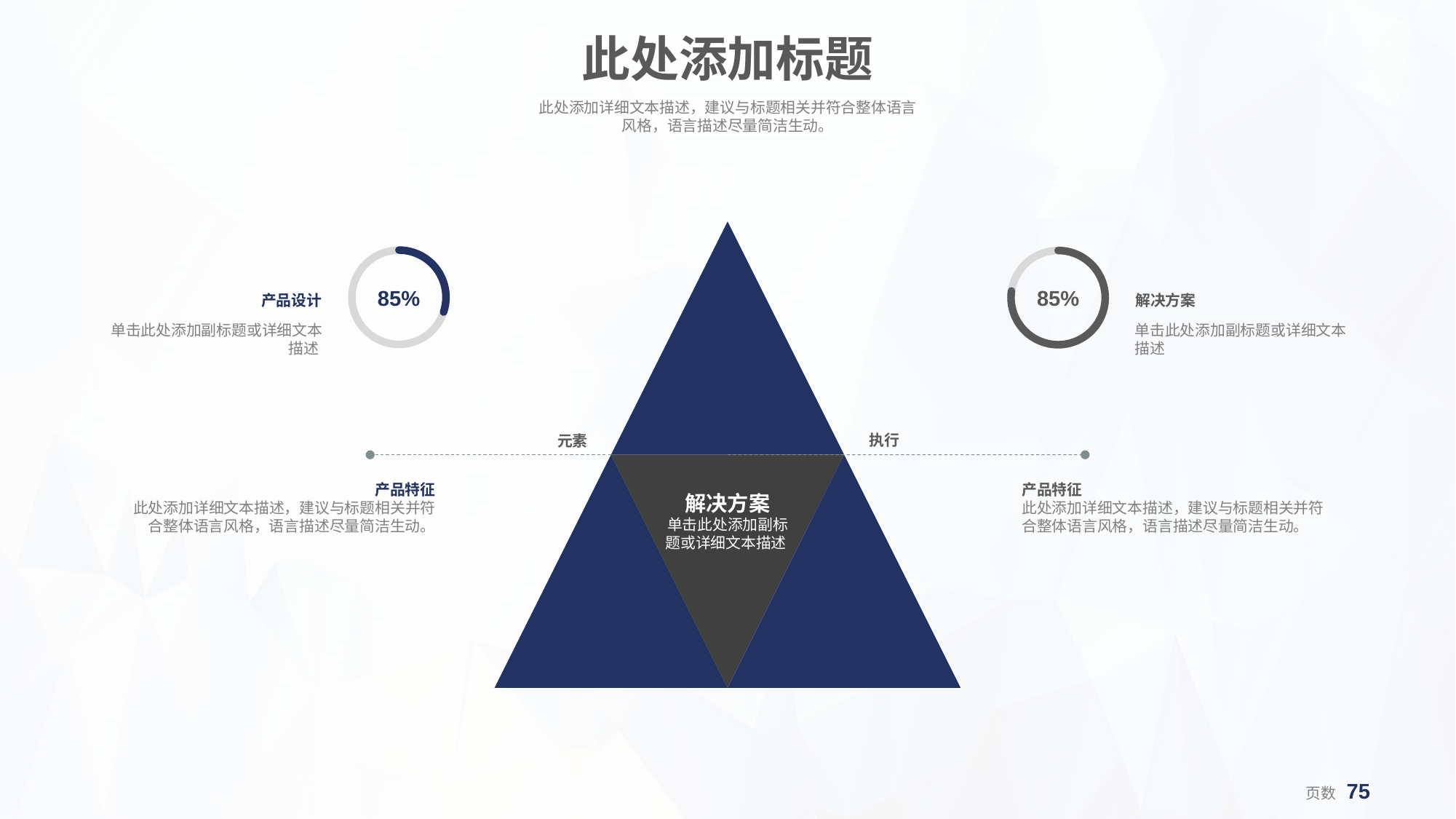

此处添加标题
此处添加详细文本描述，建议与标题相关并符合整体语言风格，语言描述尽量简洁生动。

85%

85%
产品设计
解决方案
单击此处添加副标题或详细文本描述
单击此处添加副标题或详细文本描述
执行
元素

产品特征
此处添加详细文本描述，建议与标题相关并符合整体语言风格，语言描述尽量简洁生动。
产品特征
此处添加详细文本描述，建议与标题相关并符合整体语言风格，语言描述尽量简洁生动。
解决方案
单击此处添加副标题或详细文本描述
           页数  75